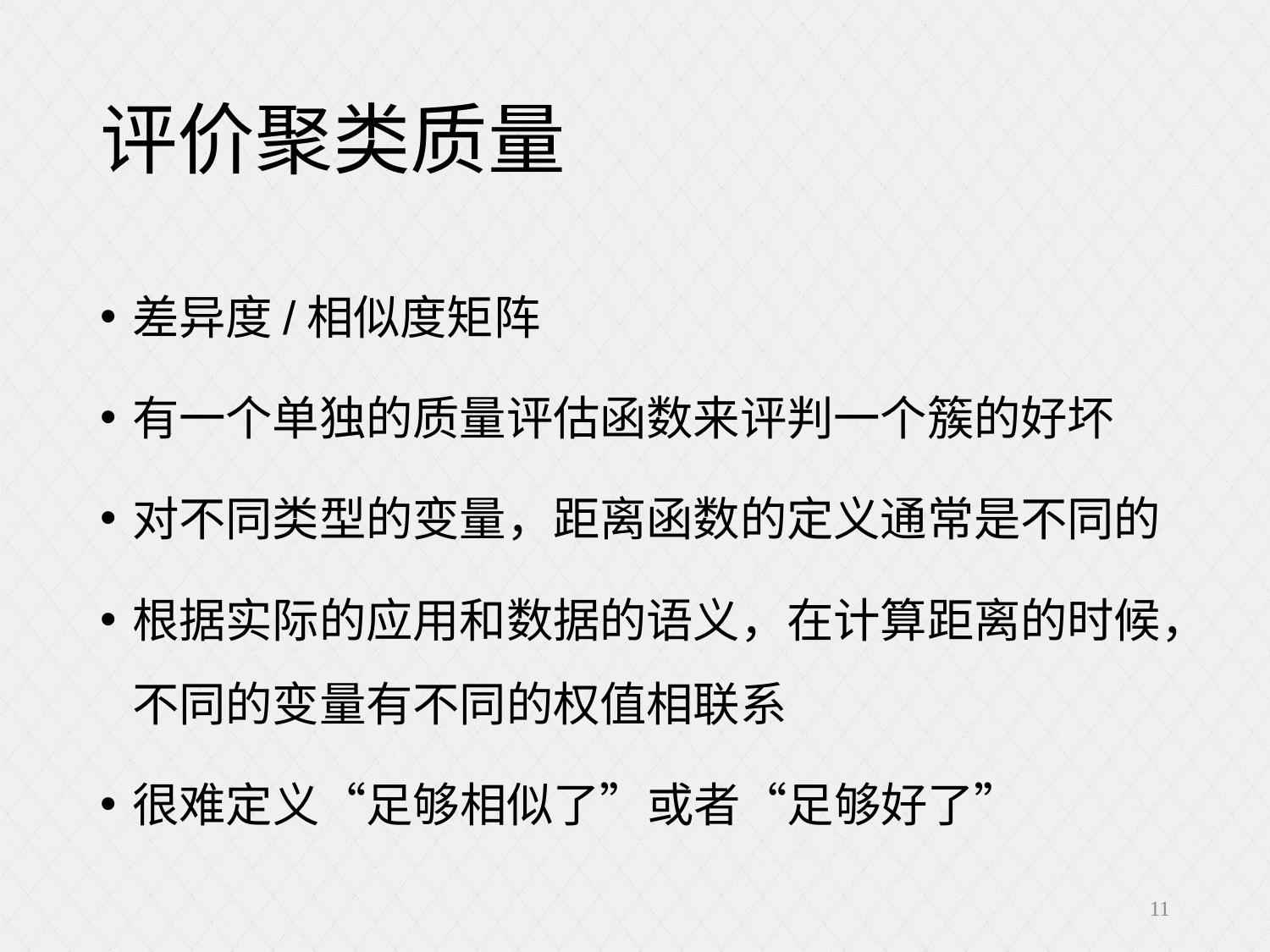

# 评价聚类质量
差异度/相似度矩阵
有一个单独的质量评估函数来评判一个簇的好坏
对不同类型的变量，距离函数的定义通常是不同的
根据实际的应用和数据的语义，在计算距离的时候，不同的变量有不同的权值相联系
很难定义“足够相似了”或者“足够好了”
11